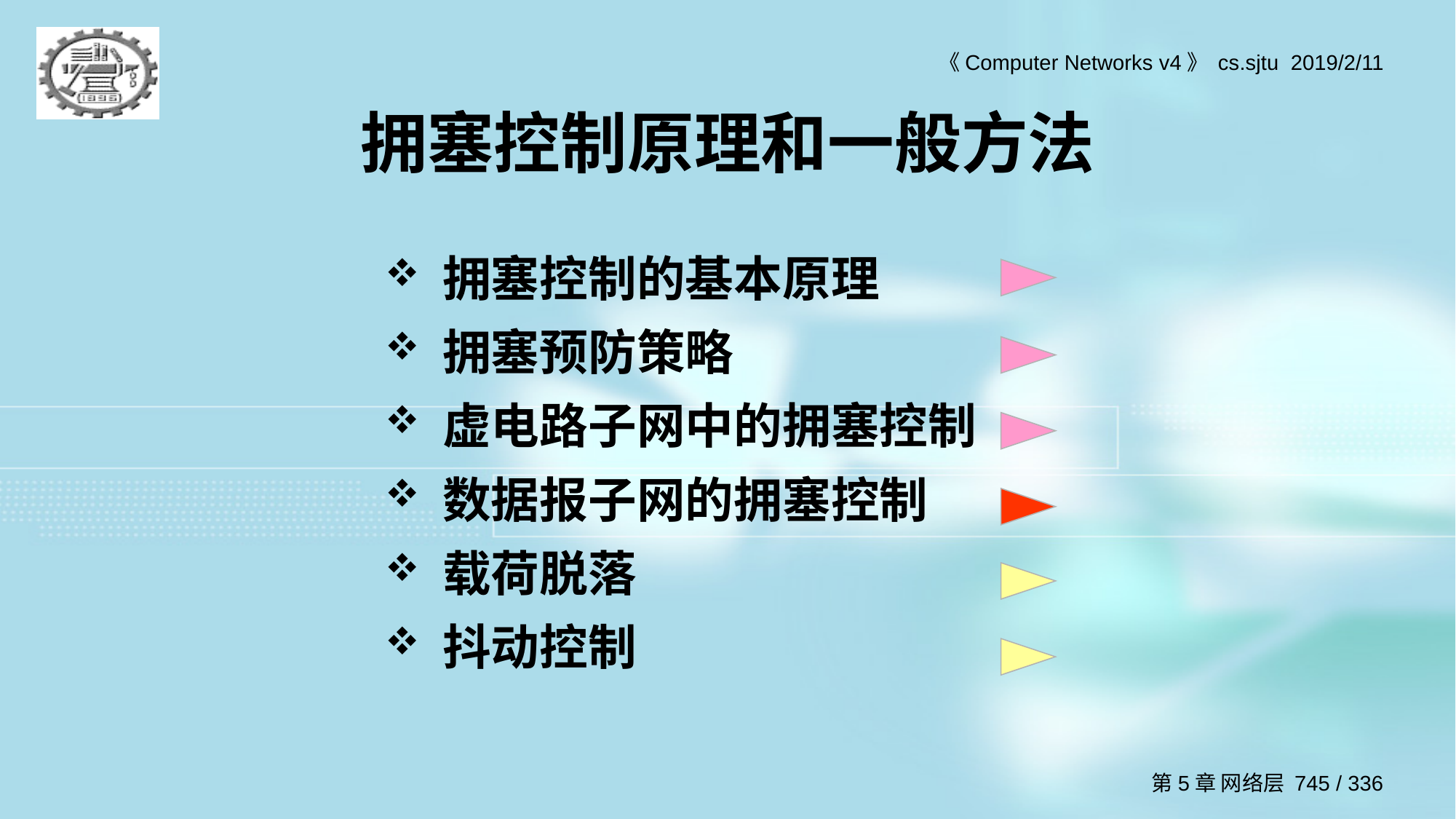

# 拥塞控制原理和一般方法
拥塞控制的基本原理
拥塞预防策略
虚电路子网中的拥塞控制
数据报子网的拥塞控制
载荷脱落
抖动控制